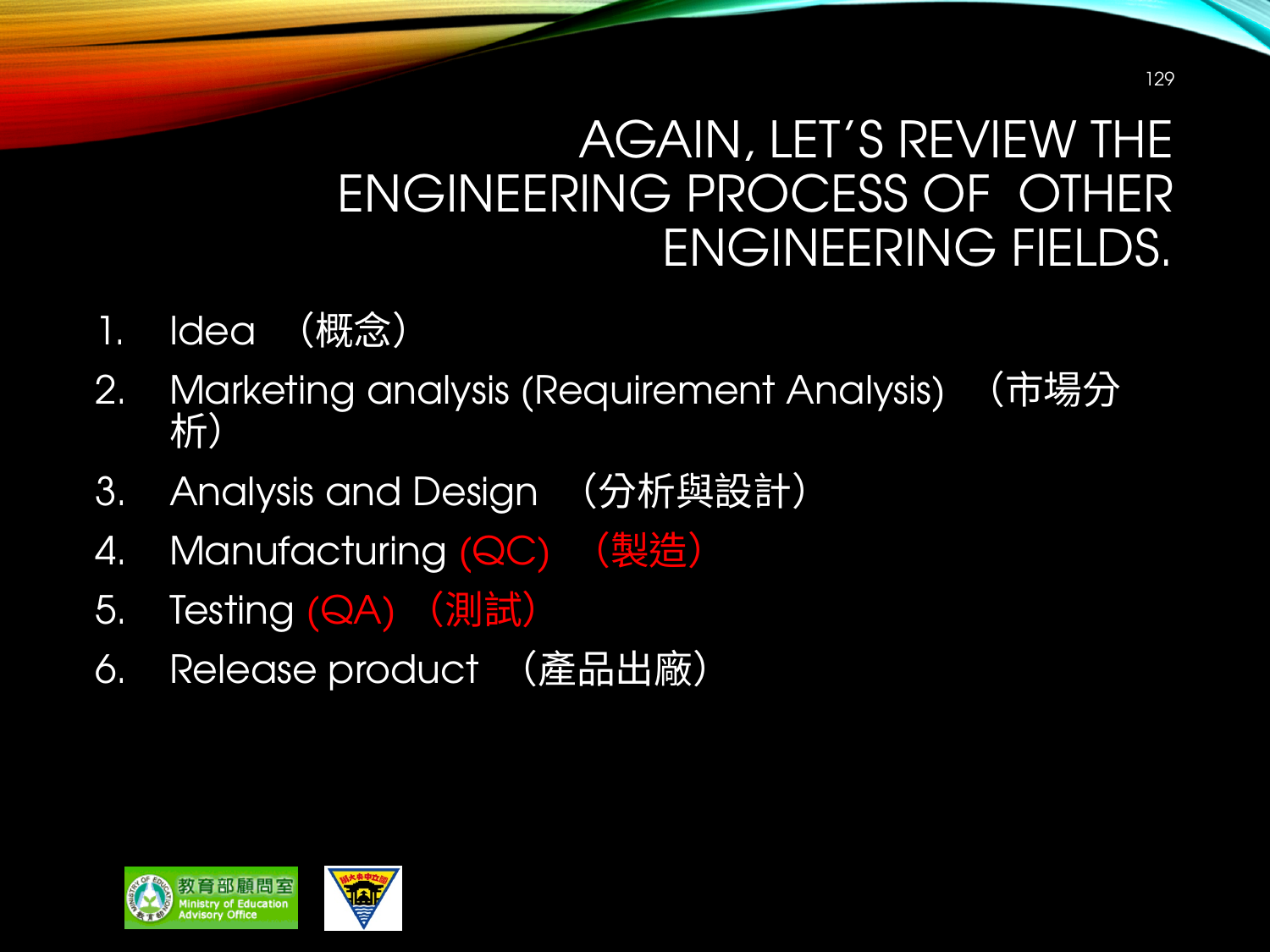

129
# Again, let’s review the engineering process of  other engineering fields.
Idea （概念）
Marketing analysis (Requirement Analysis) （市場分析）
Analysis and Design （分析與設計）
Manufacturing (QC) （製造）
Testing (QA)（測試）
Release product （產品出廠）